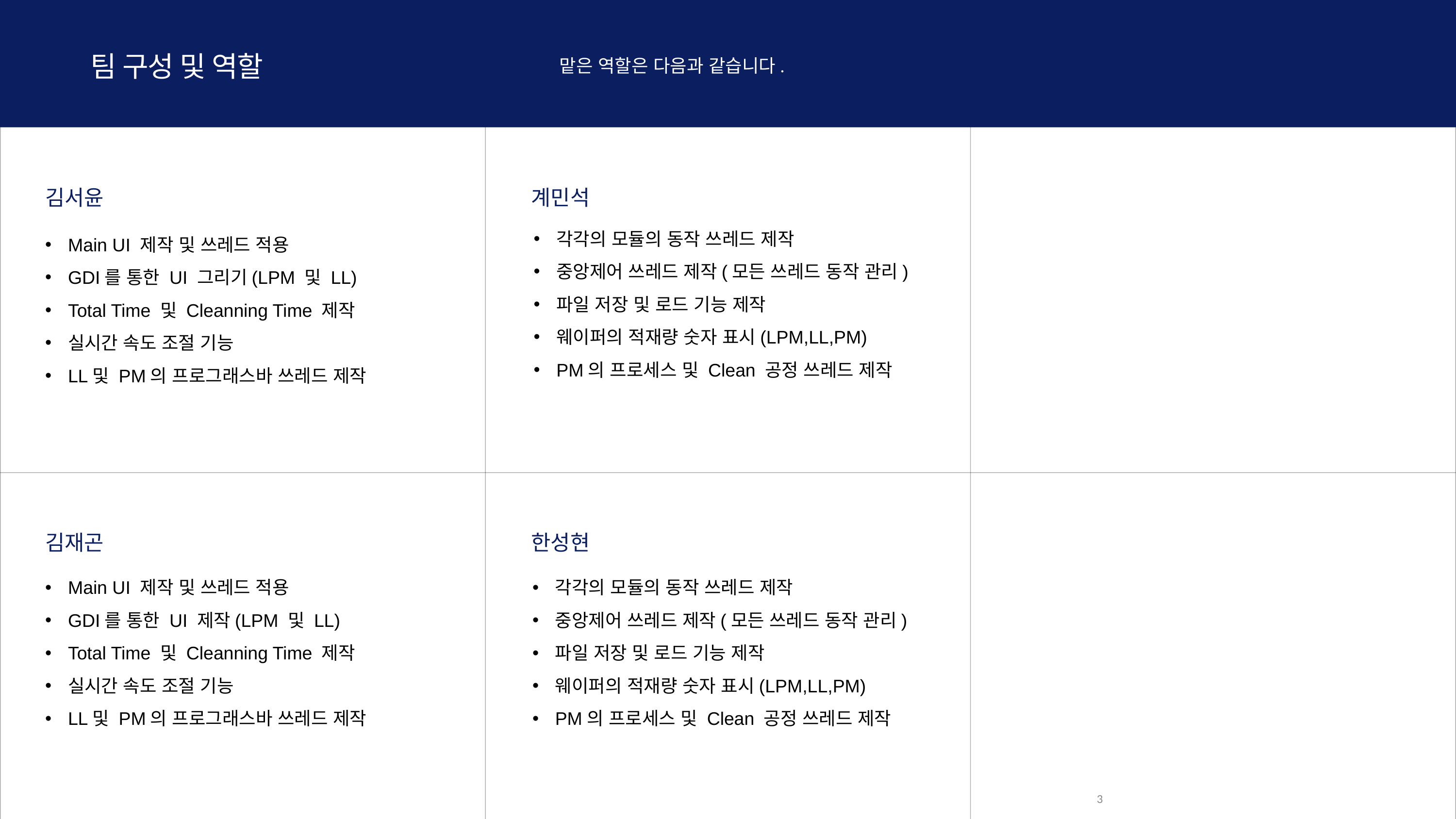

팀 구성 및 역할
맡은 역할은 다음과 같습니다.
계민석
각각의 모듈의 동작 쓰레드 제작
중앙제어 쓰레드 제작(모든 쓰레드 동작 관리)
파일 저장 및 로드 기능 제작
웨이퍼의 적재량 숫자 표시(LPM,LL,PM)
PM의 프로세스 및 Clean 공정 쓰레드 제작
김서윤
Main UI 제작 및 쓰레드 적용
GDI를 통한 UI 그리기(LPM 및 LL)
Total Time 및 Cleanning Time 제작
실시간 속도 조절 기능
LL및 PM의 프로그래스바 쓰레드 제작

김재곤
Main UI 제작 및 쓰레드 적용
GDI를 통한 UI 제작(LPM 및 LL)
Total Time 및 Cleanning Time 제작
실시간 속도 조절 기능
LL및 PM의 프로그래스바 쓰레드 제작
한성현
각각의 모듈의 동작 쓰레드 제작
중앙제어 쓰레드 제작(모든 쓰레드 동작 관리)
파일 저장 및 로드 기능 제작
웨이퍼의 적재량 숫자 표시(LPM,LL,PM)
PM의 프로세스 및 Clean 공정 쓰레드 제작
3